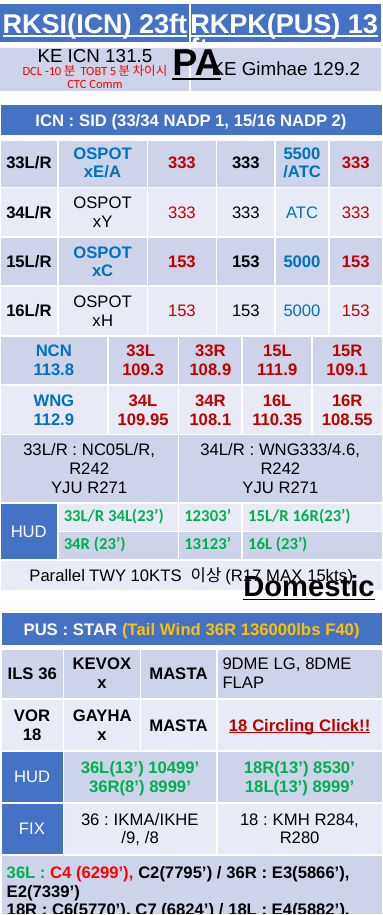

| RKSI(ICN) 23ft | RKPK(PUS) 13ft |
| --- | --- |
| KE ICN 131.5 DCL -10분 TOBT 5분 차이시 CTC Comm | KE Gimhae 129.2 |
PA
| ICN : SID (33/34 NADP 1, 15/16 NADP 2) |  |  |  |  |  |  |  |  |  |
| --- | --- | --- | --- | --- | --- | --- | --- | --- | --- |
| 33L/R | OSPOT xE/A |  | 333 |  | 333 |  | 5500/ATC |  | 333 |
| 34L/R | OSPOT xY |  | 333 |  | 333 |  | ATC |  | 333 |
| 15L/R | OSPOT xC |  | 153 |  | 153 |  | 5000 |  | 153 |
| 16L/R | OSPOT xH |  | 153 |  | 153 |  | 5000 |  | 153 |
| NCN 113.8 |  | 33L 109.3 |  | 33R 108.9 |  | 15L 111.9 |  | 15R 109.1 |  |
| WNG 112.9 |  | 34L 109.95 |  | 34R 108.1 |  | 16L 110.35 |  | 16R 108.55 |  |
| 33L/R : NC05L/R, R242 YJU R271 |  |  |  | 34L/R : WNG333/4.6, R242 YJU R271 |  |  |  |  |  |
| HUD | 33L/R 34L(23’) |  |  | 12303’ |  | 15L/R 16R(23’) |  |  |  |
|  | 34R (23’) |  |  | 13123’ |  | 16L (23’) |  |  |  |
| Parallel TWY 10KTS 이상(R17 MAX 15kts) |  |  |  |  |  |  |  |  |  |
Domestic
| PUS : STAR (Tail Wind 36R 136000lbs F40) |  |  |  |
| --- | --- | --- | --- |
| ILS 36 | KEVOX x | MASTA | 9DME LG, 8DME FLAP |
| VOR 18 | GAYHA x | MASTA | 18 Circling Click!! |
| HUD | 36L(13’) 10499’ 36R(8’) 8999’ |  | 18R(13’) 8530’ 18L(13’) 8999’ |
| FIX | 36 : IKMA/IKHE /9, /8 |  | 18 : KMH R284, R280 |
| 36L : C4 (6299’), C2(7795’) / 36R : E3(5866’), E2(7339’) 18R : C6(5770’), C7 (6824’) / 18L : E4(5882’), E5(8792’) |  |  |  |
| Vacate C3,C4 by ATC only, Max Taxi SPD 20KTS C2 HOLD SHORT 가까움(Vacate TaxiSPD) |  |  |  |